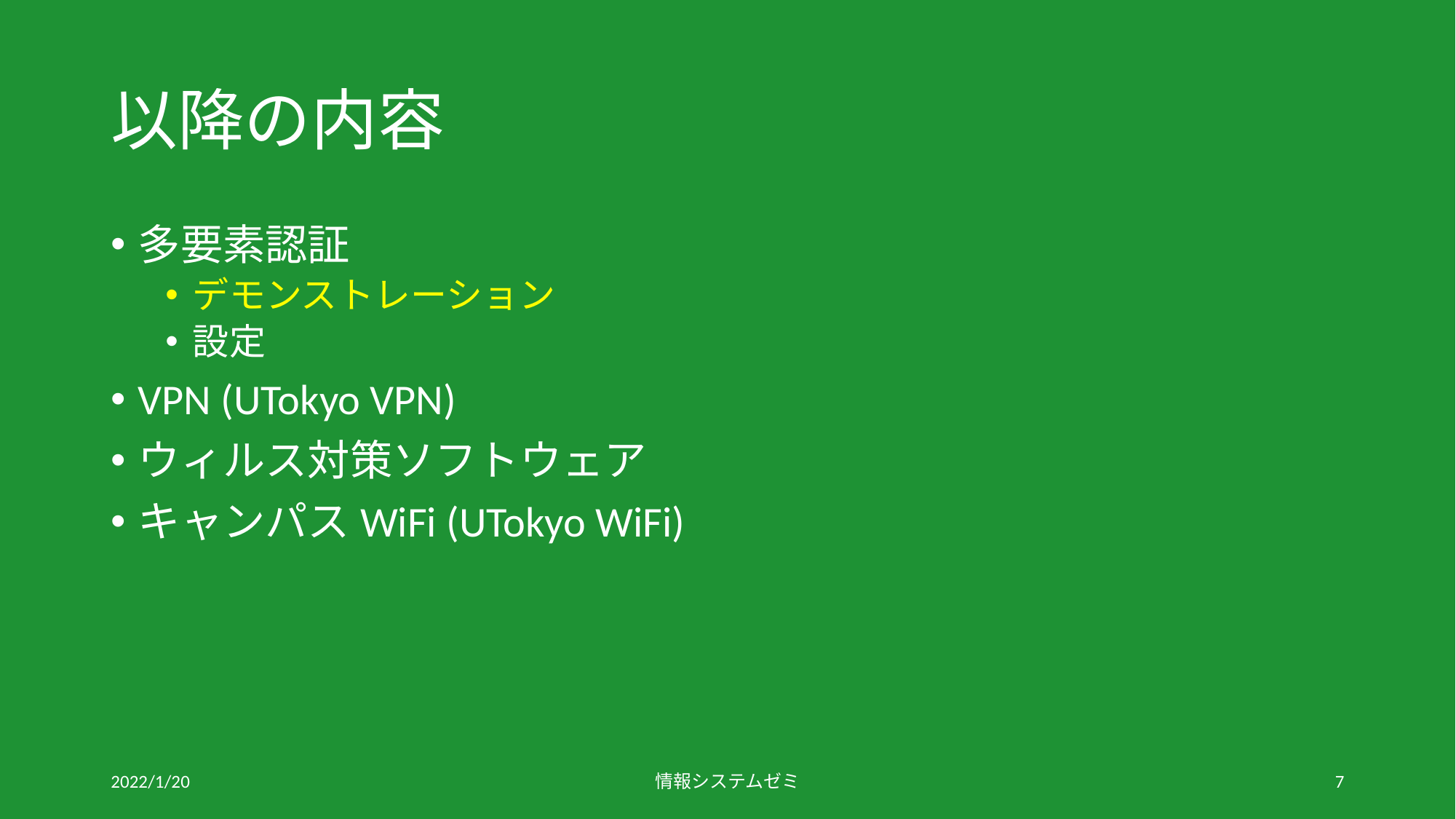

# 以降の内容
多要素認証
デモンストレーション
設定
VPN (UTokyo VPN)
ウィルス対策ソフトウェア
キャンパスWiFi (UTokyo WiFi)
2022/1/20
情報システムゼミ
7